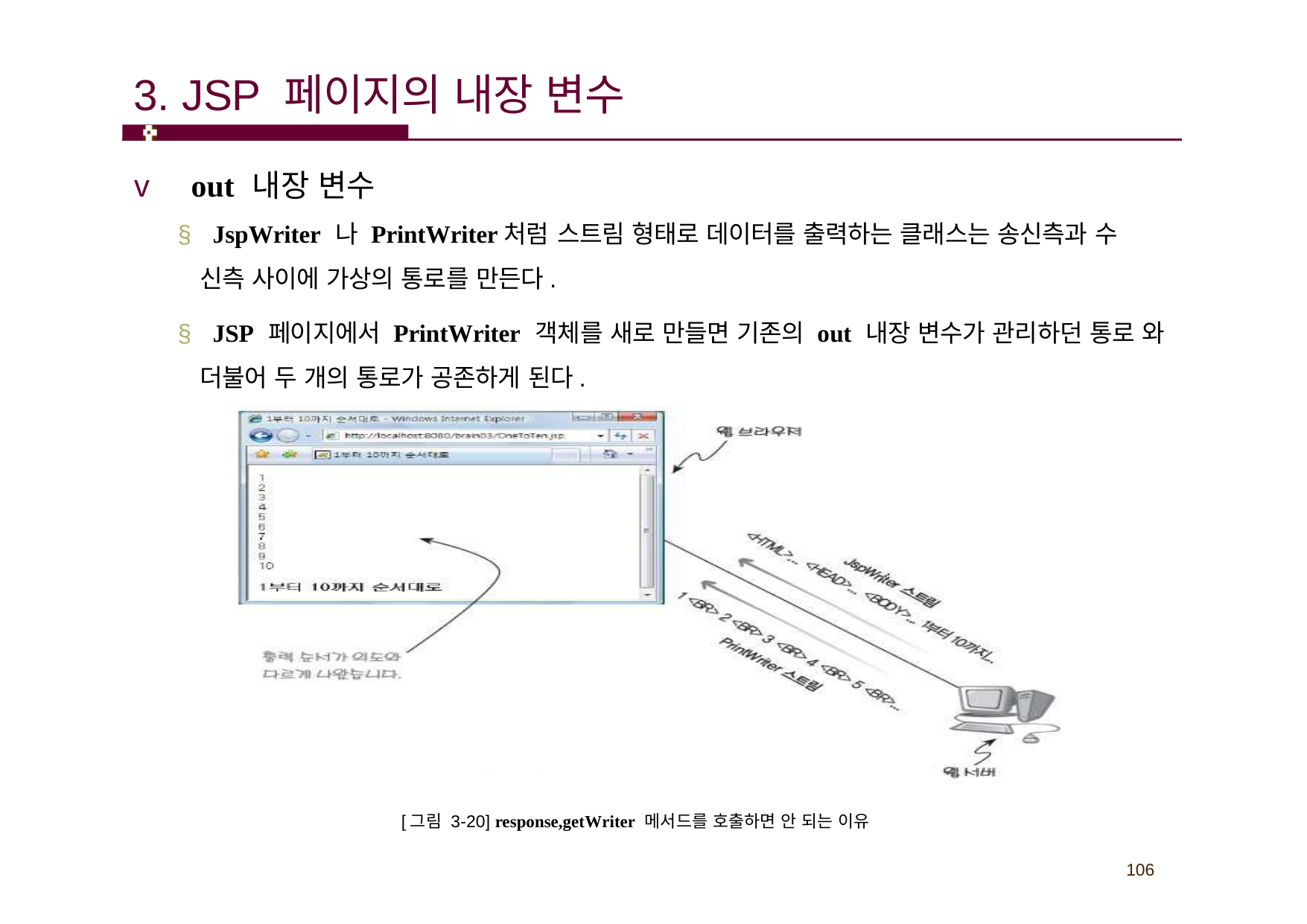

# 3. JSP 페이지의 내장 변수

v  out 내장 변수
§  JspWriter 나 PrintWriter처럼 스트림 형태로 데이터를 출력하는 클래스는 송신측과 수 신측 사이에 가상의 통로를 만든다.
§  JSP 페이지에서 PrintWriter 객체를 새로 만들면 기존의 out 내장 변수가 관리하던 통로 와 더불어 두 개의 통로가 공존하게 된다.

[그림 3-20] response,getWriter 메서드를 호출하면 안 되는 이유
106